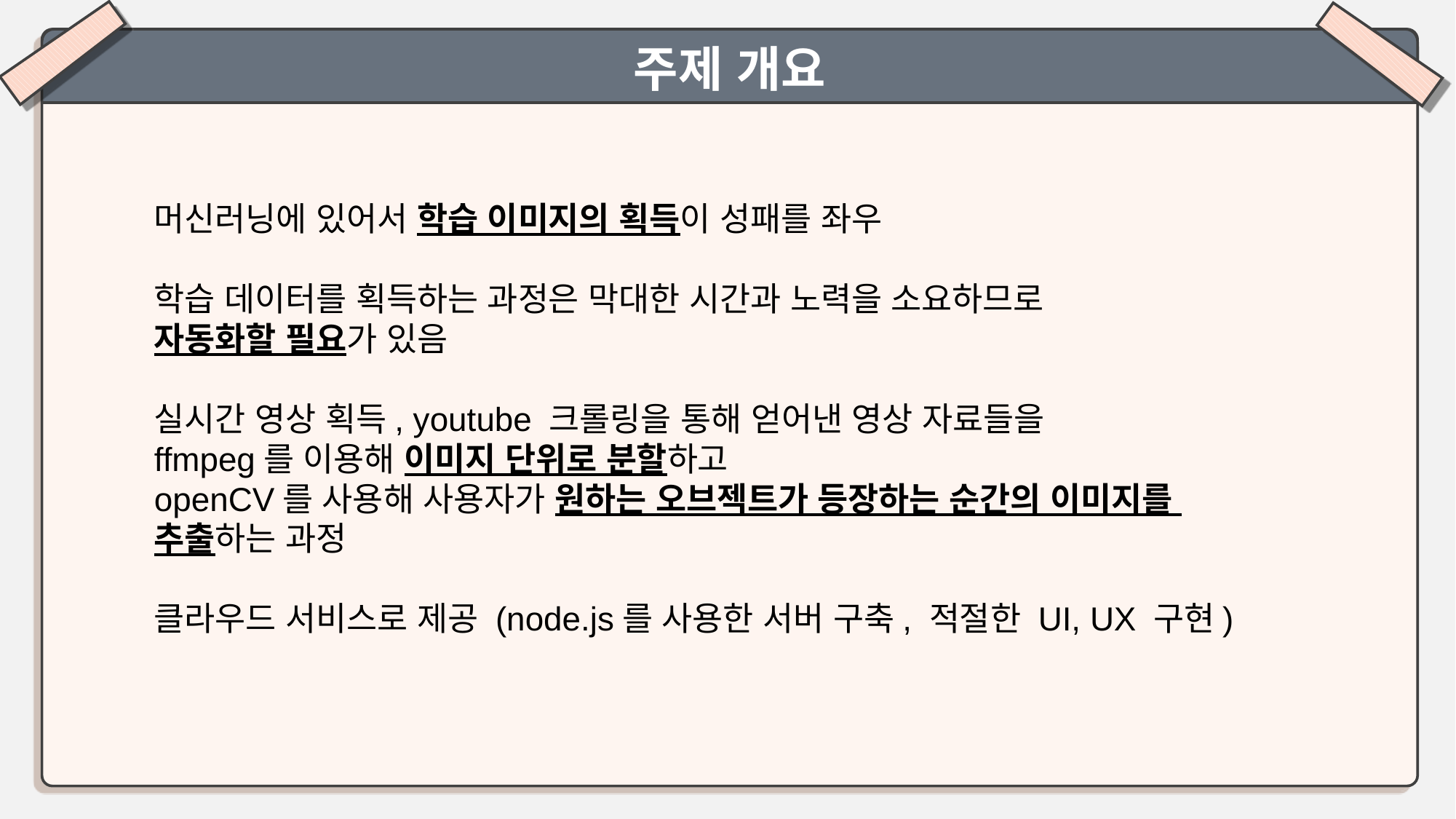

주제 개요
머신러닝에 있어서 학습 이미지의 획득이 성패를 좌우

학습 데이터를 획득하는 과정은 막대한 시간과 노력을 소요하므로
자동화할 필요가 있음

실시간 영상 획득, youtube 크롤링을 통해 얻어낸 영상 자료들을
ffmpeg를 이용해 이미지 단위로 분할하고
openCV를 사용해 사용자가 원하는 오브젝트가 등장하는 순간의 이미지를
추출하는 과정

클라우드 서비스로 제공 (node.js를 사용한 서버 구축, 적절한 UI, UX 구현)